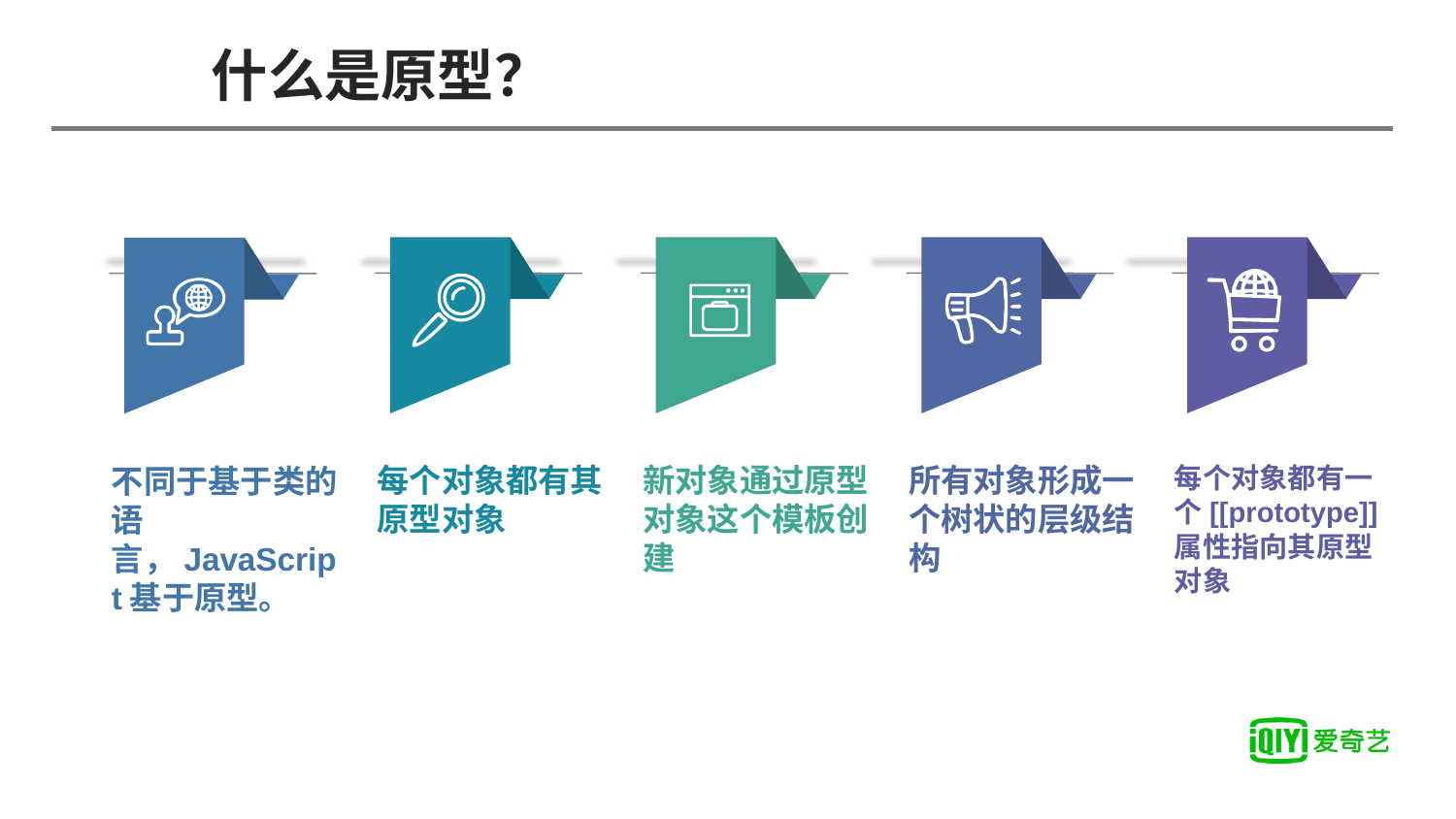

# 什么是原型？

不同于基于类的语言，JavaScript基于原型。
每个对象都有其原型对象
新对象通过原型对象这个模板创建
所有对象形成一个树状的层级结构
每个对象都有一个[[prototype]]属性指向其原型对象